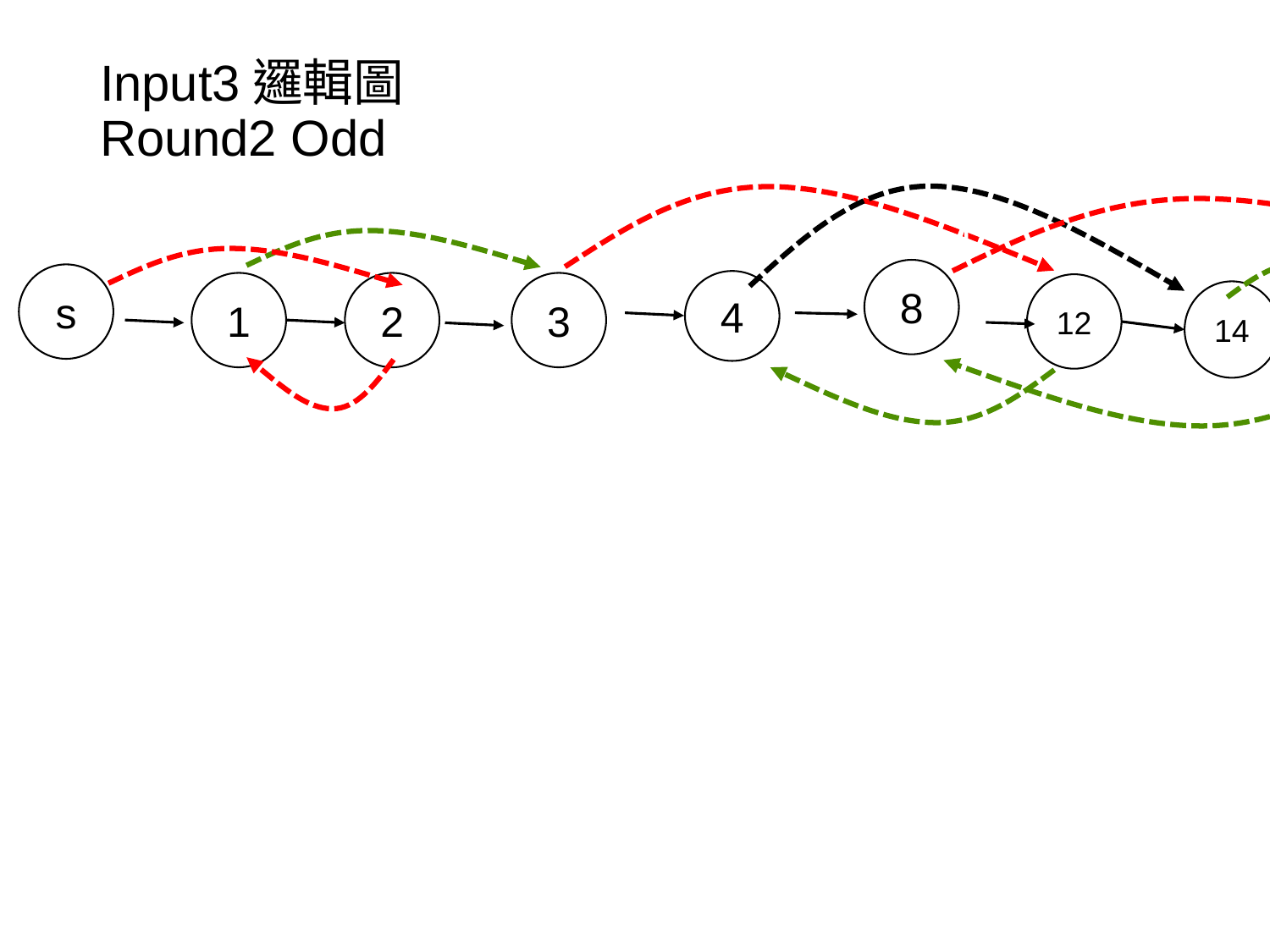

# Input3邏輯圖 Round2 Odd
1

8

s
4
1
2
3
12
14
15
d